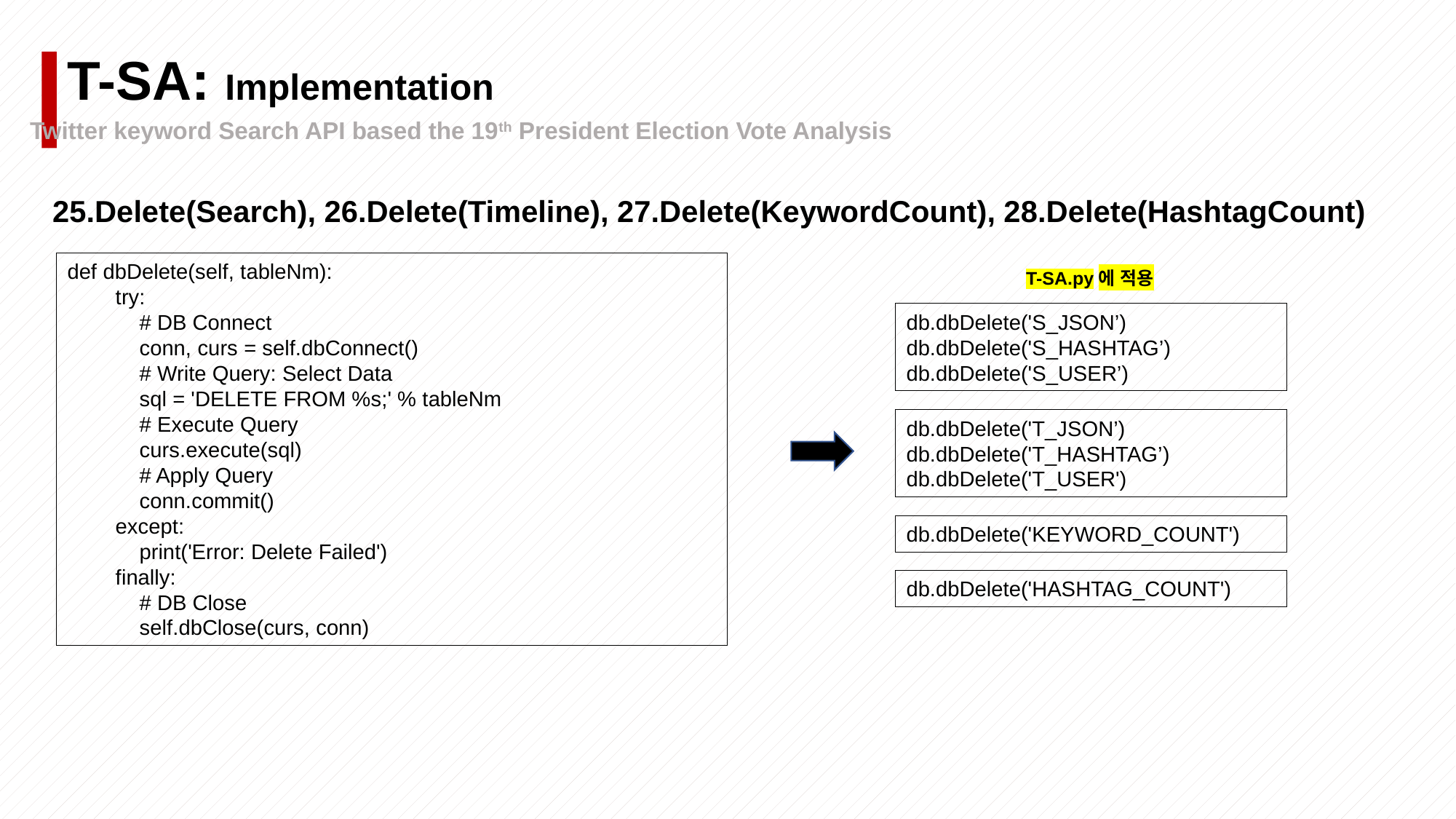

T-SA: Implementation

Twitter keyword Search API based the 19th President Election Vote Analysis
25.Delete(Search), 26.Delete(Timeline), 27.Delete(KeywordCount), 28.Delete(HashtagCount)
def dbDelete(self, tableNm):
        try:
            # DB Connect
            conn, curs = self.dbConnect()
            # Write Query: Select Data
            sql = 'DELETE FROM %s;' % tableNm
            # Execute Query
            curs.execute(sql)
            # Apply Query
            conn.commit()
        except:
            print('Error: Delete Failed')
        finally:
            # DB Close
            self.dbClose(curs, conn)
T-SA.py에 적용
db.dbDelete('S_JSON’)
db.dbDelete('S_HASHTAG’)
db.dbDelete('S_USER’)
db.dbDelete('T_JSON’)
db.dbDelete('T_HASHTAG’)
db.dbDelete('T_USER')

db.dbDelete('KEYWORD_COUNT')
db.dbDelete('HASHTAG_COUNT')